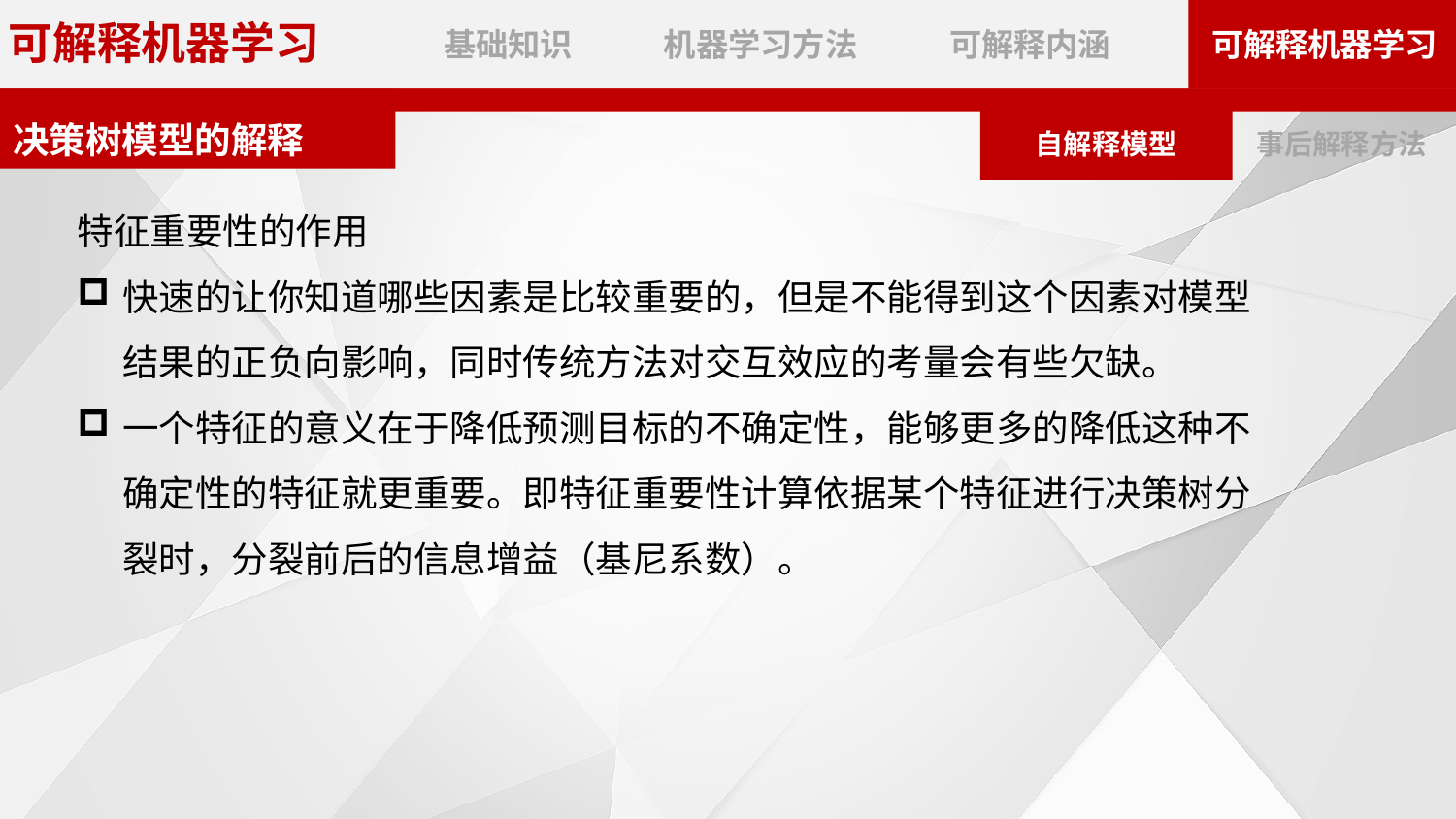

决策树模型的解释
特征重要性的作用
快速的让你知道哪些因素是比较重要的，但是不能得到这个因素对模型结果的正负向影响，同时传统方法对交互效应的考量会有些欠缺。
一个特征的意义在于降低预测目标的不确定性，能够更多的降低这种不确定性的特征就更重要。即特征重要性计算依据某个特征进行决策树分裂时，分裂前后的信息增益（基尼系数）。